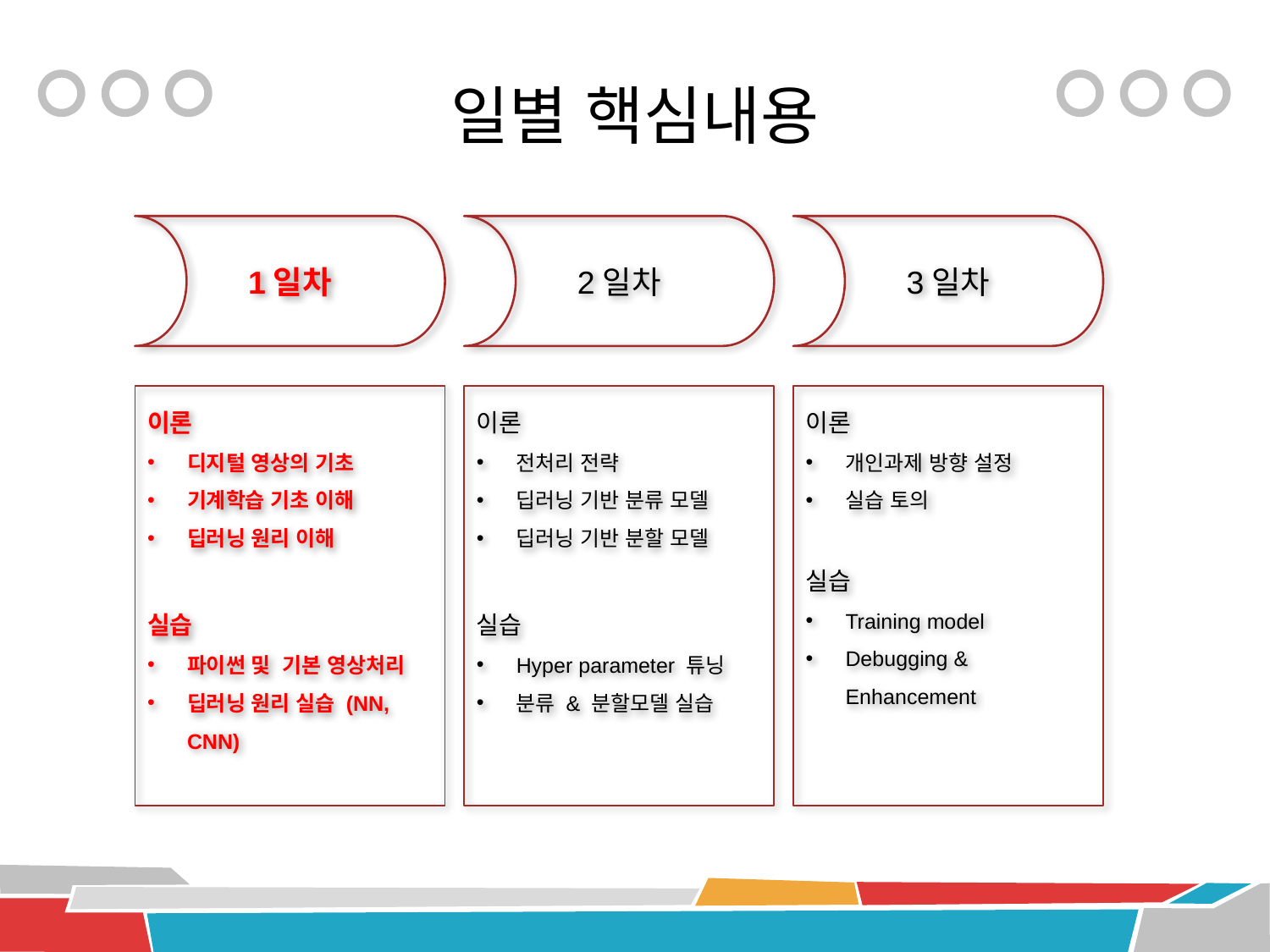

# 일별 핵심내용
1일차
2일차
3일차
이론
디지털 영상의 기초
기계학습 기초 이해
딥러닝 원리 이해

실습
파이썬 및  기본 영상처리
딥러닝 원리 실습 (NN, CNN)
이론
전처리 전략
딥러닝 기반 분류 모델
딥러닝 기반 분할 모델

실습
Hyper parameter 튜닝
분류 & 분할모델 실습
이론
개인과제 방향 설정
실습 토의

실습
Training model
Debugging & Enhancement